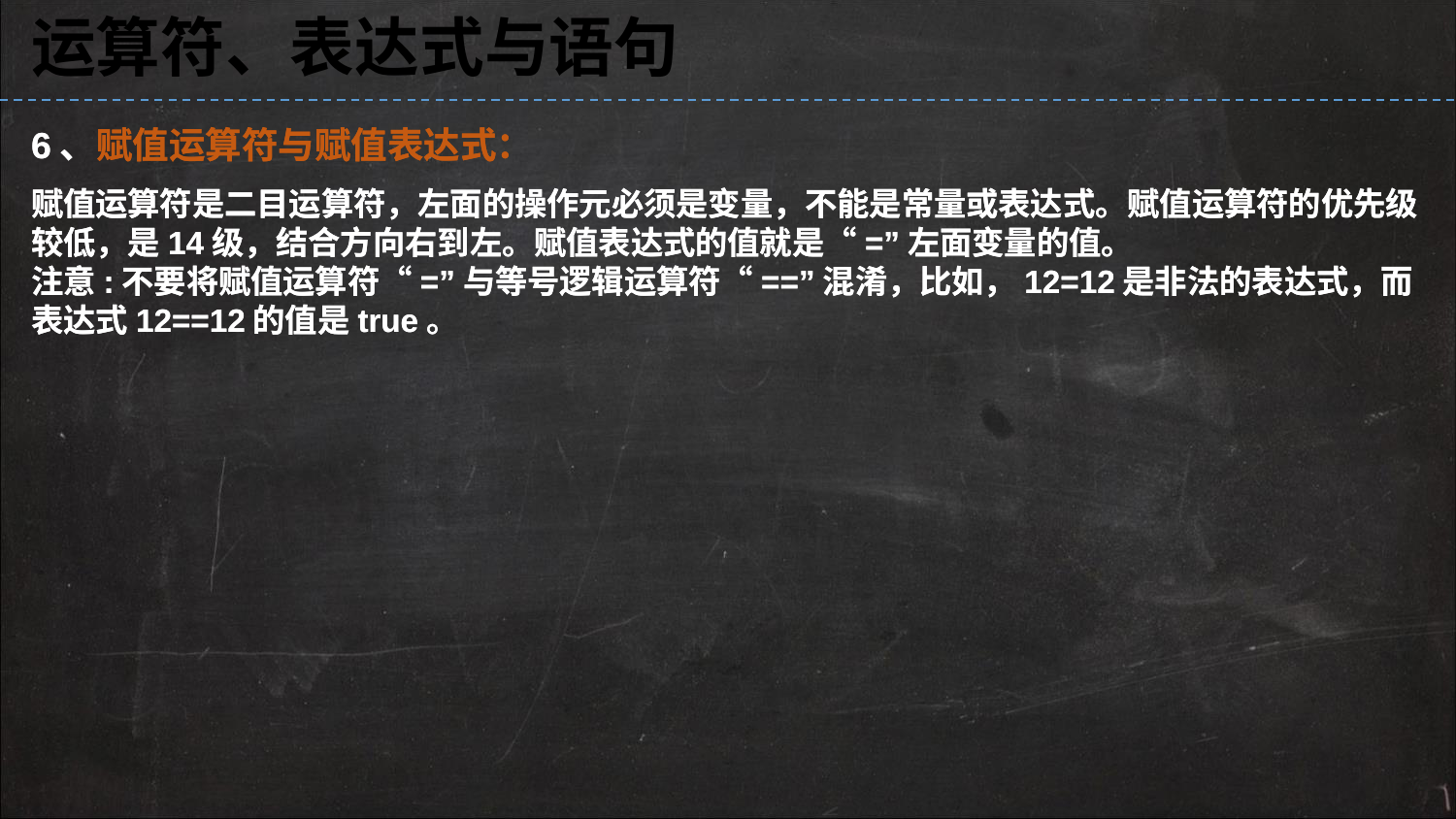

运算符、表达式与语句
6、赋值运算符与赋值表达式：
6、赋值运算符与赋值表达式：
赋值运算符是二目运算符，左面的操作元必须是变量，不能是常量或表达式。赋值运算符的优先级较低，是14级，结合方向右到左。赋值表达式的值就是“=”左面变量的值。
注意:不要将赋值运算符“=”与等号逻辑运算符“==”混淆，比如，12=12是非法的表达式，而表达式12==12的值是true。

赋值运算符是二目运算符，左面的操作元必须是变量，不能是常量或表达式。赋值运算符的优先级较低，是14级，结合方向右到左。赋值表达式的值就是“=”左面变量的值。
注意:不要将赋值运算符“=”与等号逻辑运算符“==”混淆，比如，12=12是非法的表达式，而表达式12==12的值是true。